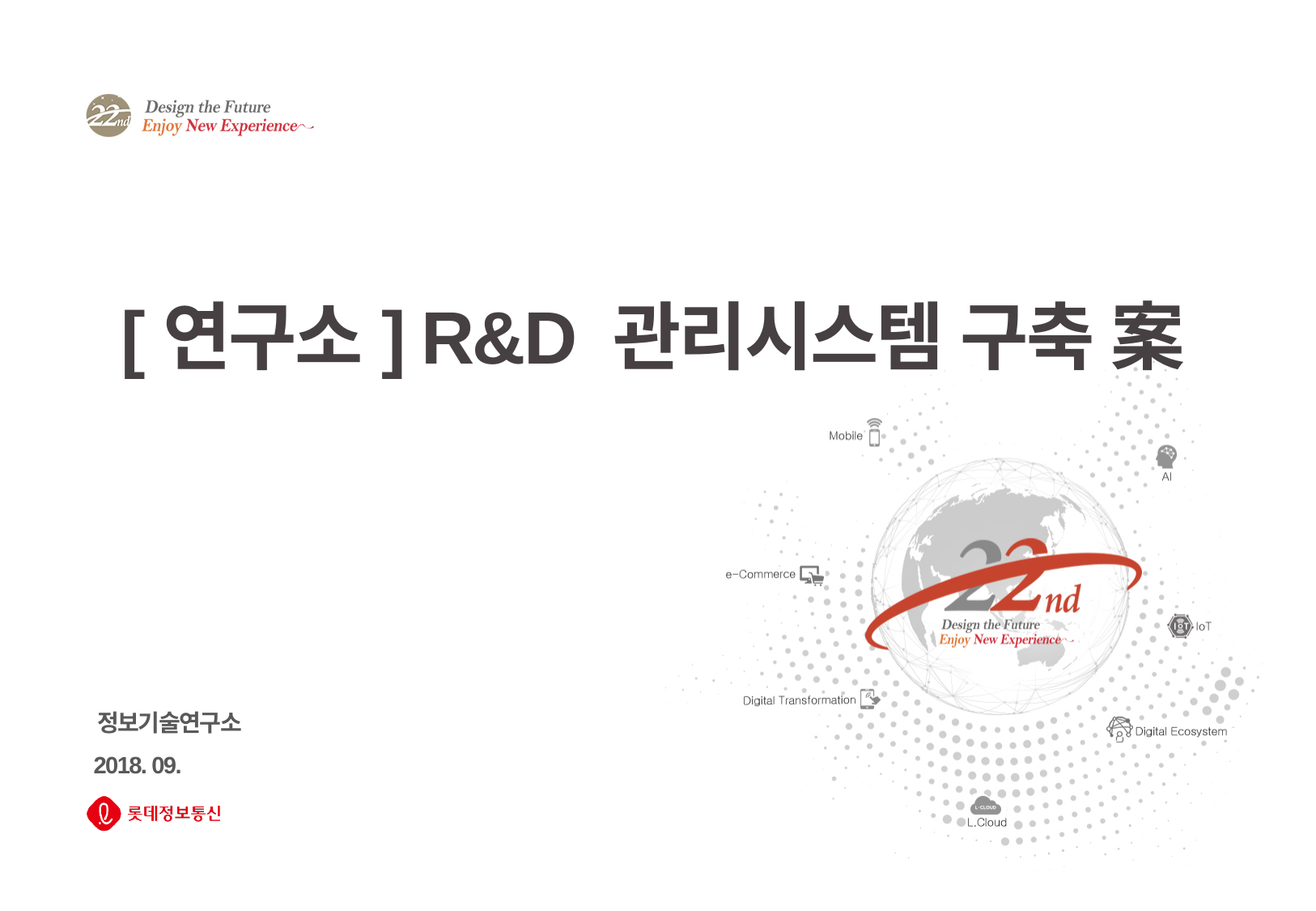

[연구소] R&D 관리시스템 구축 案
정보기술연구소
2018. 09.